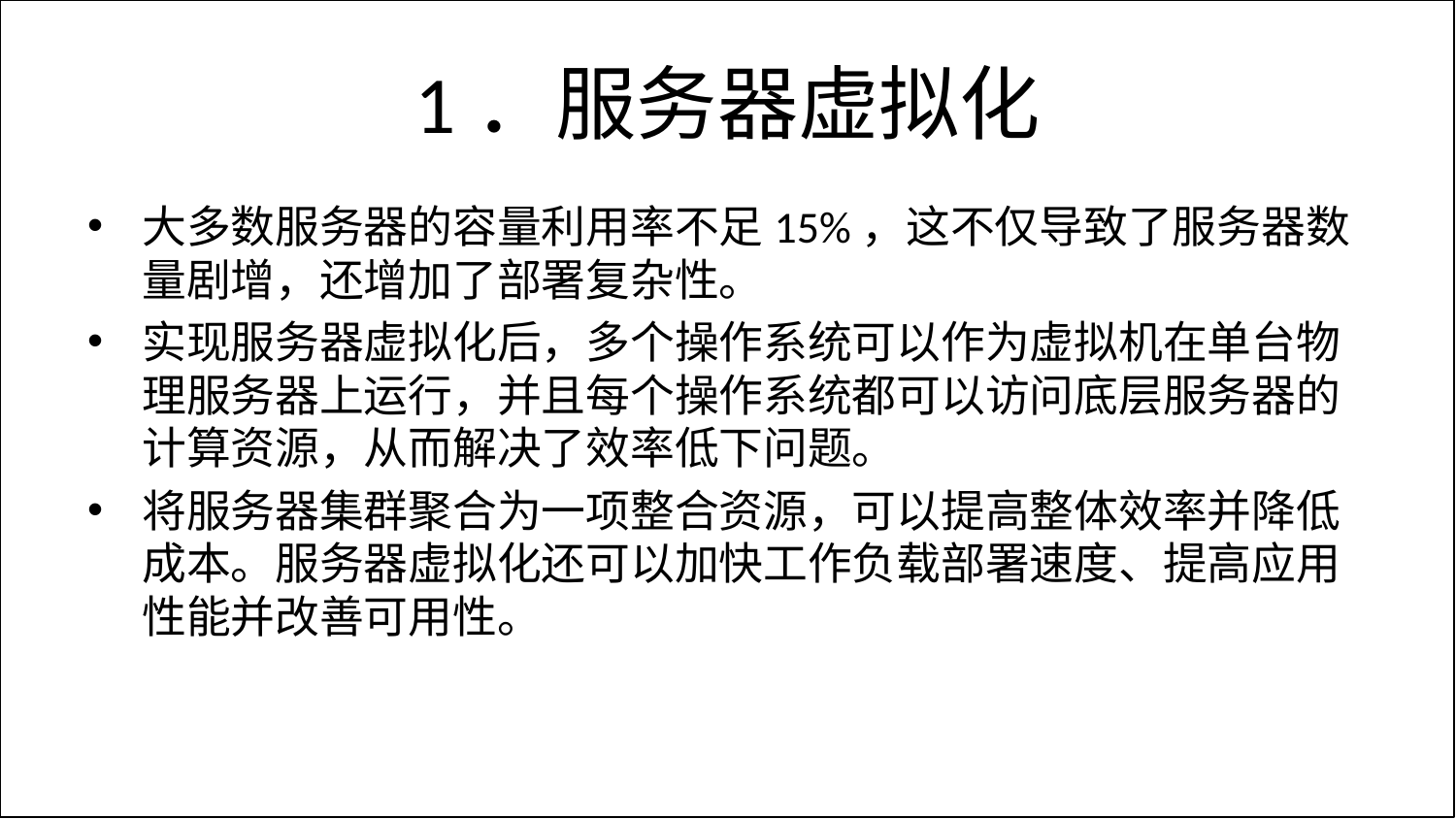

# 1．服务器虚拟化
大多数服务器的容量利用率不足15%，这不仅导致了服务器数量剧增，还增加了部署复杂性。
实现服务器虚拟化后，多个操作系统可以作为虚拟机在单台物理服务器上运行，并且每个操作系统都可以访问底层服务器的计算资源，从而解决了效率低下问题。
将服务器集群聚合为一项整合资源，可以提高整体效率并降低成本。服务器虚拟化还可以加快工作负载部署速度、提高应用性能并改善可用性。